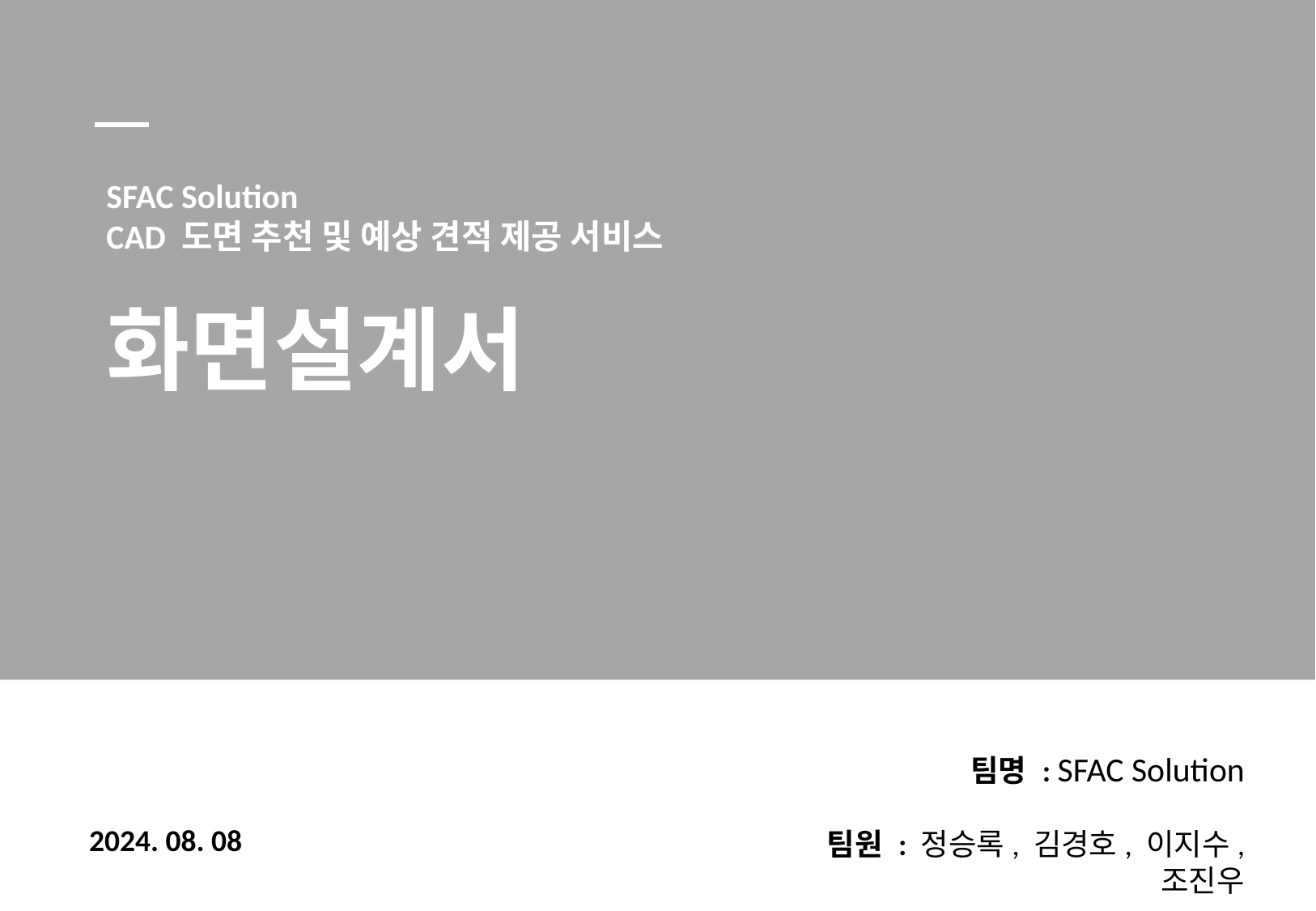

SFAC Solution
CAD 도면 추천 및 예상 견적 제공 서비스

화면설계서
팀명 : SFAC Solution

    팀원 : 정승록, 김경호, 이지수, 조진우
2024. 08. 08